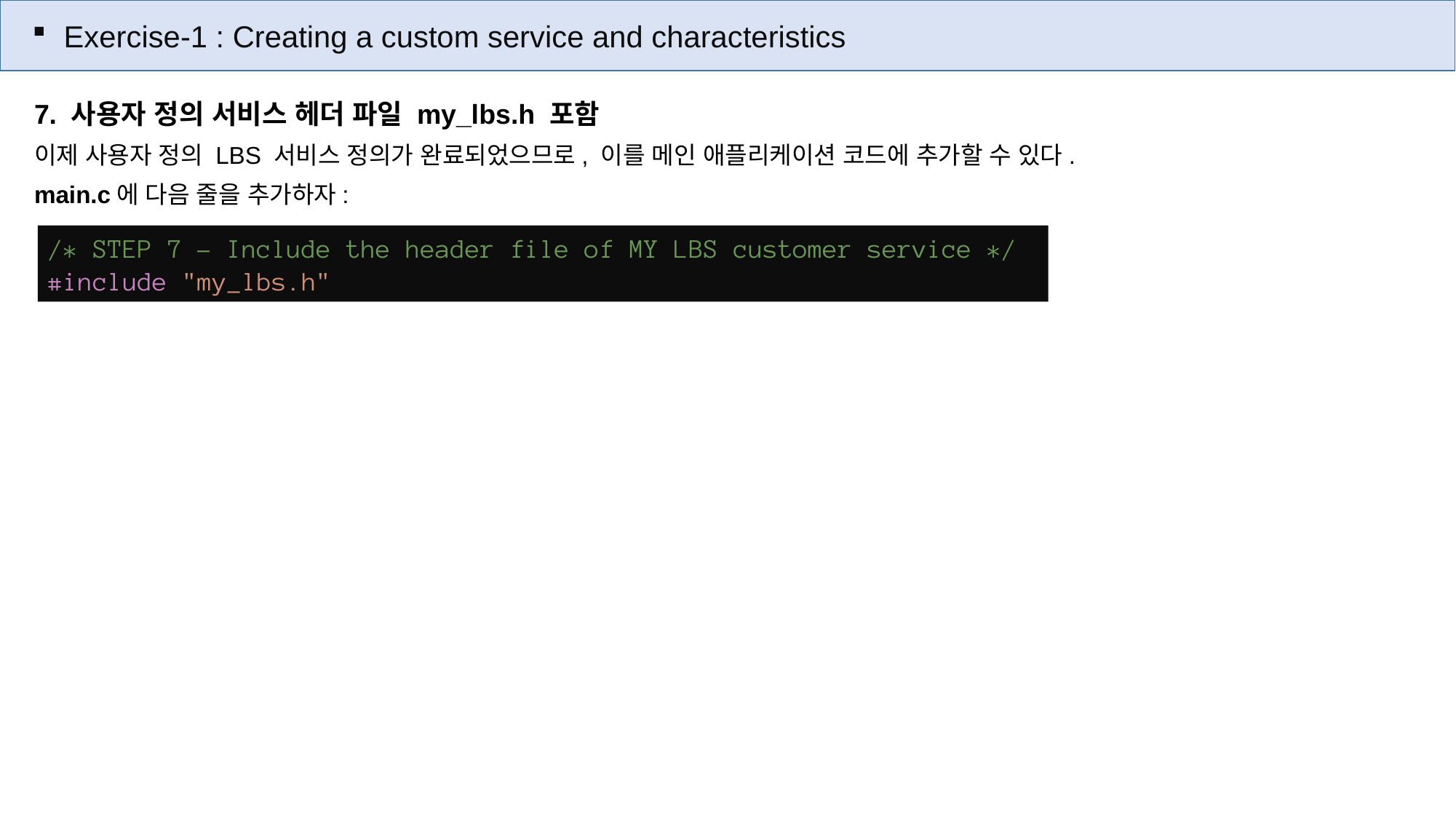

Exercise-1 : Creating a custom service and characteristics
7. 사용자 정의 서비스 헤더 파일 my_lbs.h 포함
이제 사용자 정의 LBS 서비스 정의가 완료되었으므로, 이를 메인 애플리케이션 코드에 추가할 수 있다.
main.c에 다음 줄을 추가하자:
/* STEP 7 - Include the header file of MY LBS customer service */
#include "my_lbs.h"